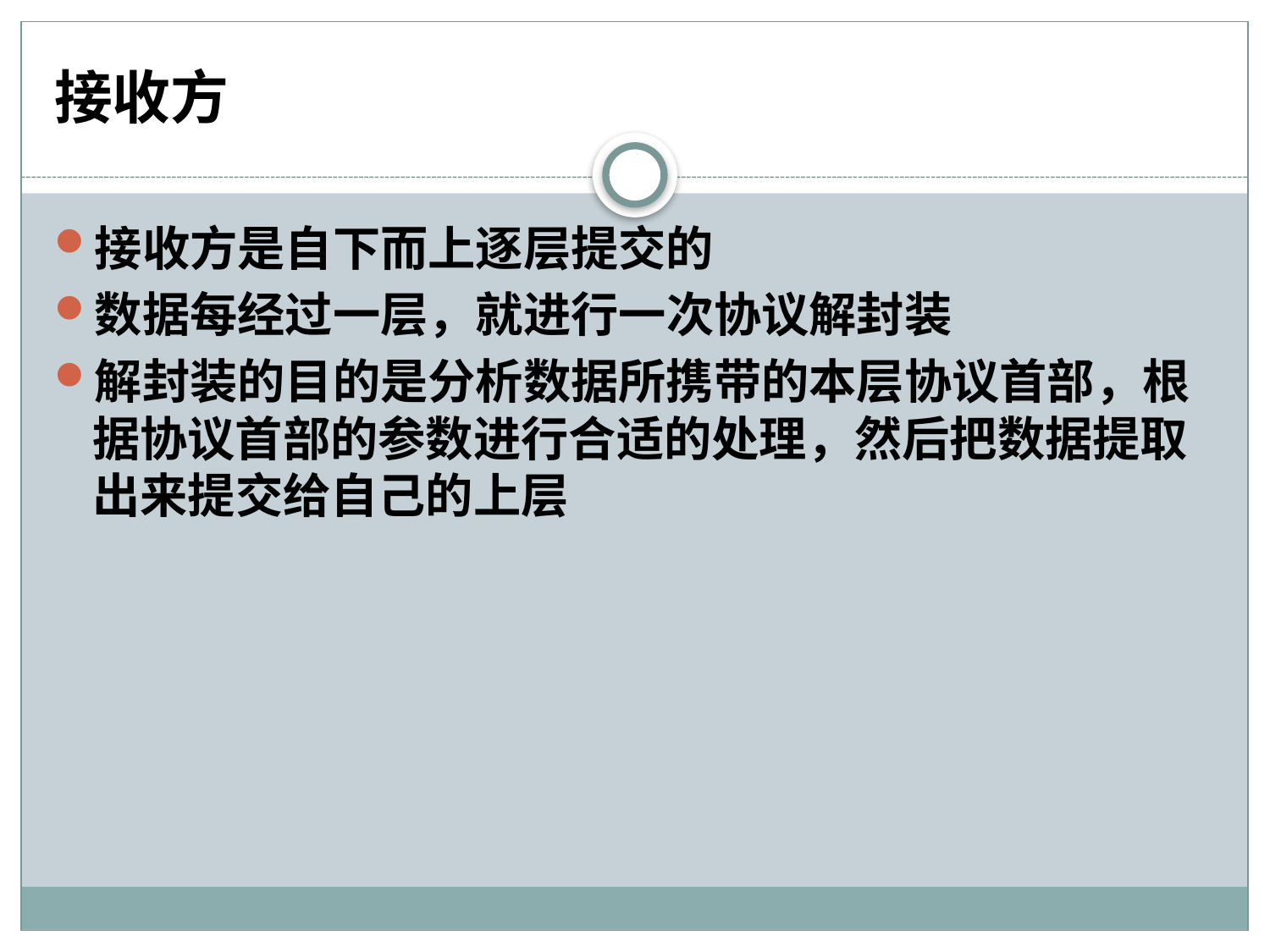

# 接收方
接收方是自下而上逐层提交的
数据每经过一层，就进行一次协议解封装
解封装的目的是分析数据所携带的本层协议首部，根据协议首部的参数进行合适的处理，然后把数据提取出来提交给自己的上层